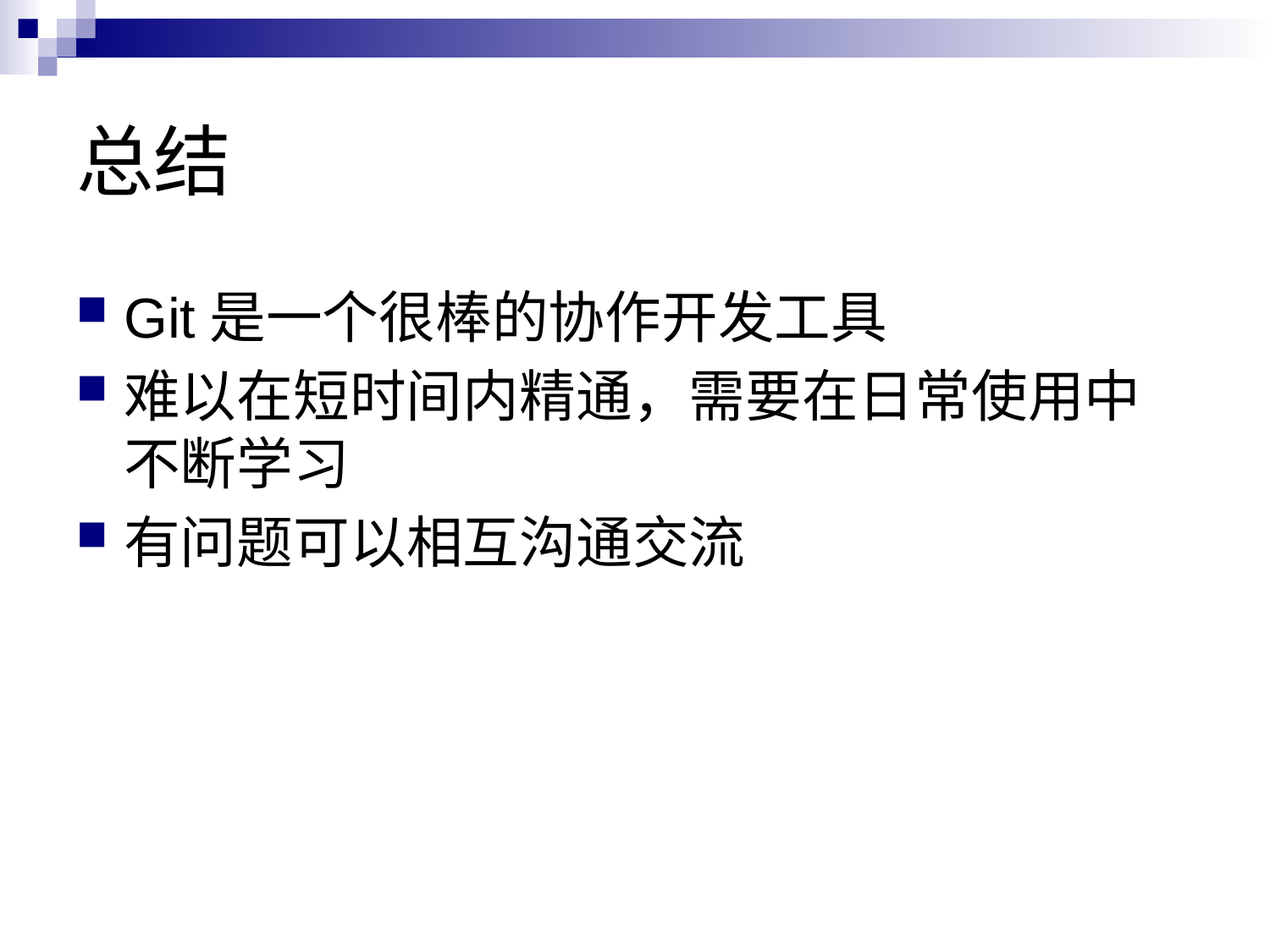

# 总结
Git是一个很棒的协作开发工具
难以在短时间内精通，需要在日常使用中不断学习
有问题可以相互沟通交流